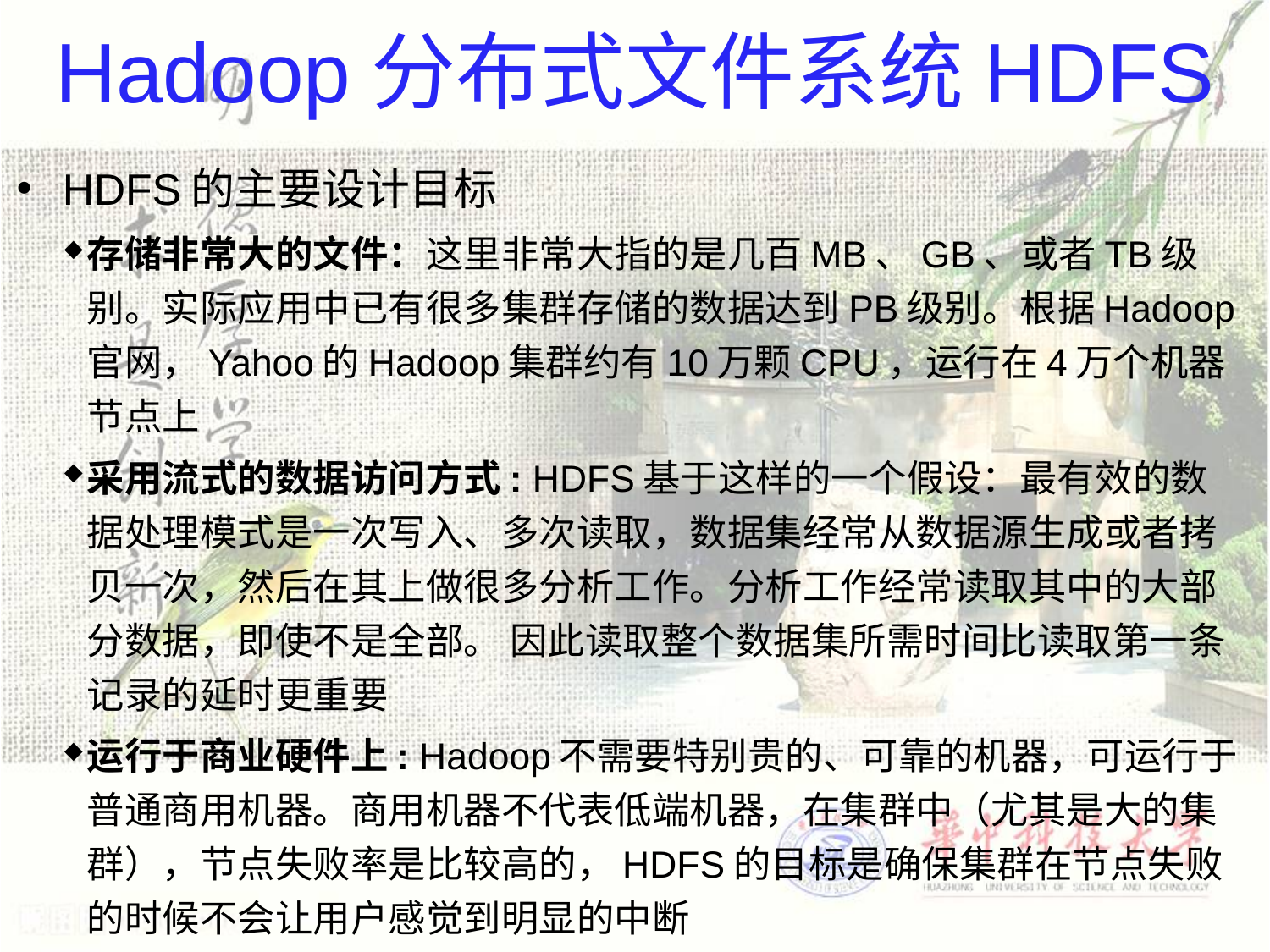

Hadoop分布式文件系统HDFS
HDFS的主要设计目标
存储非常大的文件：这里非常大指的是几百MB、GB、或者TB级别。实际应用中已有很多集群存储的数据达到PB级别。根据Hadoop官网，Yahoo的Hadoop集群约有10万颗CPU，运行在4万个机器节点上
采用流式的数据访问方式: HDFS基于这样的一个假设：最有效的数据处理模式是一次写入、多次读取，数据集经常从数据源生成或者拷贝一次，然后在其上做很多分析工作。分析工作经常读取其中的大部分数据，即使不是全部。 因此读取整个数据集所需时间比读取第一条记录的延时更重要
运行于商业硬件上: Hadoop不需要特别贵的、可靠的机器，可运行于普通商用机器。商用机器不代表低端机器，在集群中（尤其是大的集群），节点失败率是比较高的，HDFS的目标是确保集群在节点失败的时候不会让用户感觉到明显的中断